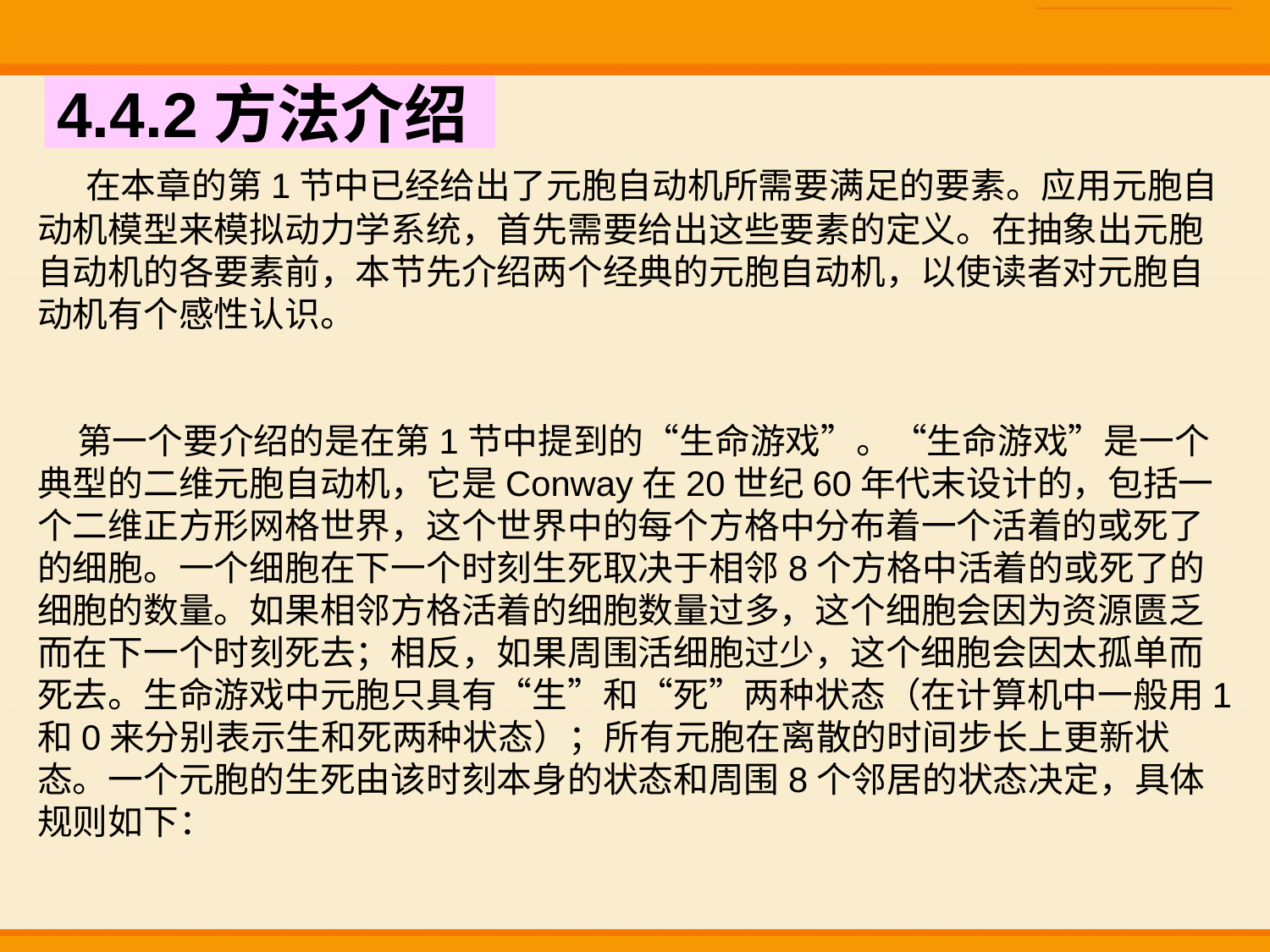

4.4.2方法介绍
    在本章的第1节中已经给出了元胞自动机所需要满足的要素。应用元胞自动机模型来模拟动力学系统，首先需要给出这些要素的定义。在抽象出元胞自动机的各要素前，本节先介绍两个经典的元胞自动机，以使读者对元胞自动机有个感性认识。

    第一个要介绍的是在第1节中提到的“生命游戏”。“生命游戏”是一个典型的二维元胞自动机，它是Conway在20世纪60年代末设计的，包括一个二维正方形网格世界，这个世界中的每个方格中分布着一个活着的或死了的细胞。一个细胞在下一个时刻生死取决于相邻8个方格中活着的或死了的细胞的数量。如果相邻方格活着的细胞数量过多，这个细胞会因为资源匮乏而在下一个时刻死去；相反，如果周围活细胞过少，这个细胞会因太孤单而死去。生命游戏中元胞只具有“生”和“死”两种状态（在计算机中一般用1和0来分别表示生和死两种状态）；所有元胞在离散的时间步长上更新状态。一个元胞的生死由该时刻本身的状态和周围8个邻居的状态决定，具体规则如下：